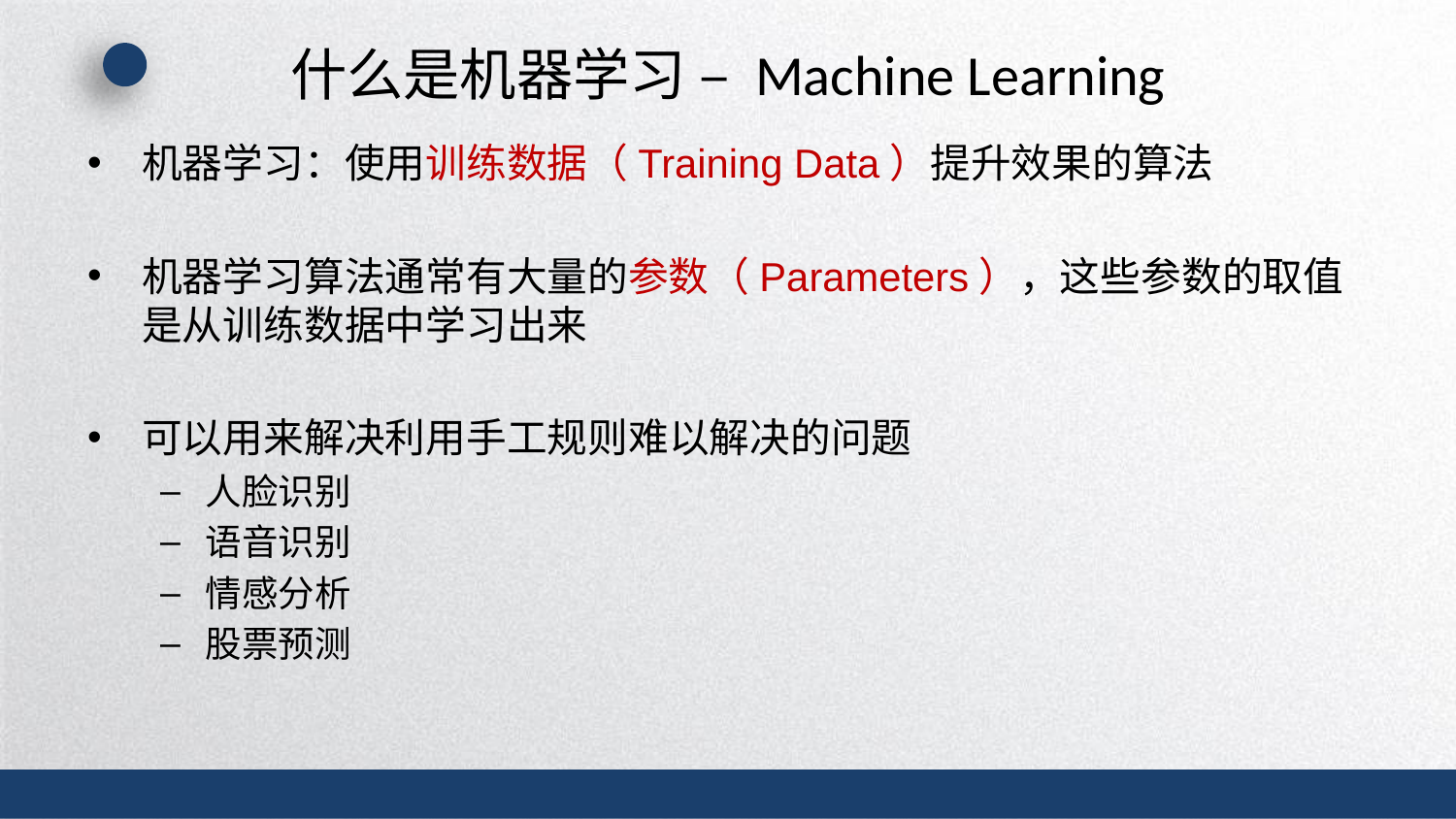

# 什么是机器学习 – Machine Learning
机器学习：使用训练数据（Training Data）提升效果的算法

机器学习算法通常有大量的参数（Parameters），这些参数的取值是从训练数据中学习出来

可以用来解决利用手工规则难以解决的问题
人脸识别
语音识别
情感分析
股票预测